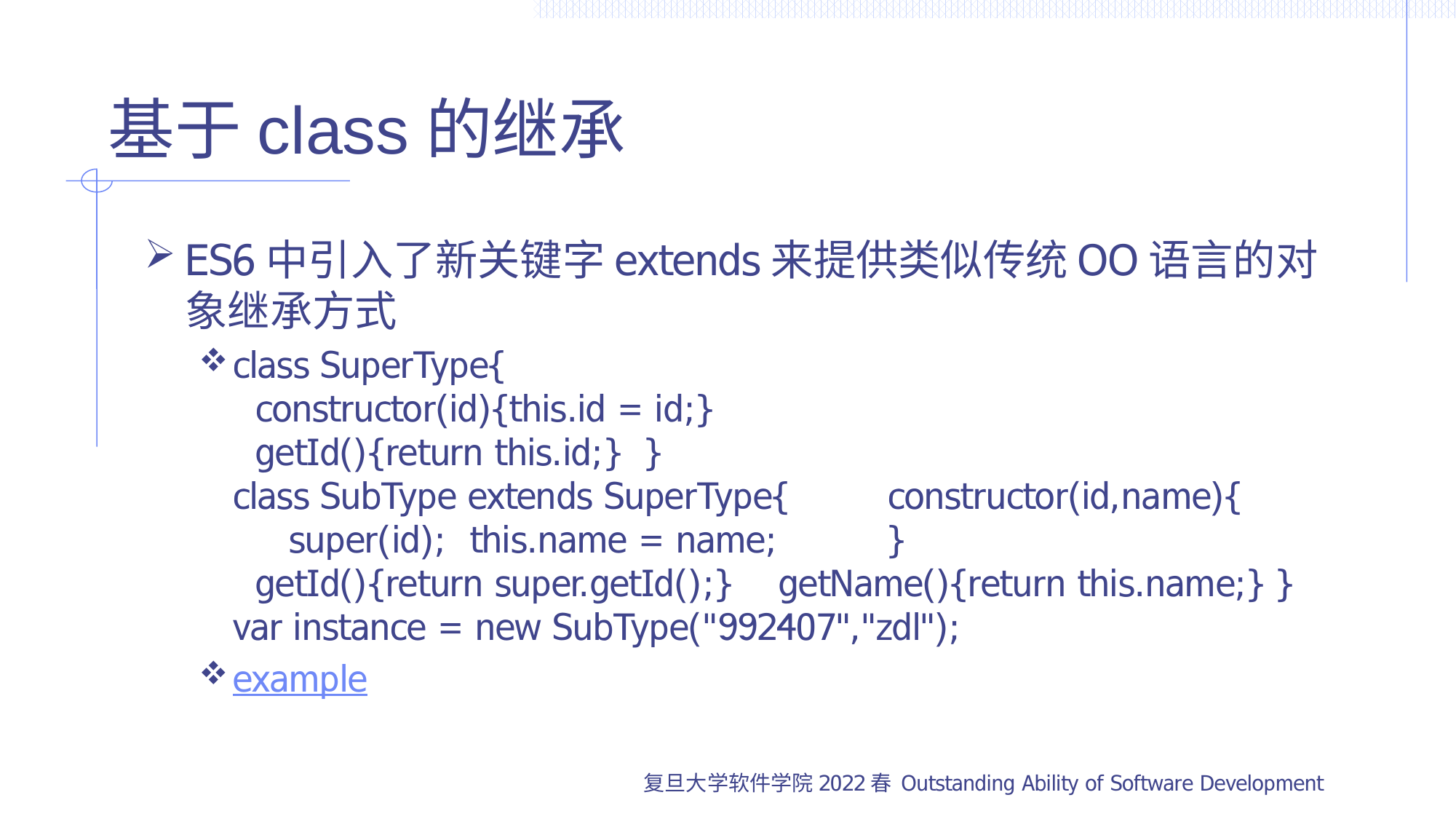

# 基于class的继承
ES6中引入了新关键字extends来提供类似传统OO语言的对象继承方式
class SuperType{
  constructor(id){this.id = id;}
  getId(){return this.id;}  }
class SubType extends SuperType{ 	constructor(id,name){
     super(id);  this.name = name;	}
  getId(){return super.getId();} 	getName(){return this.name;} }
var instance = new SubType("992407","zdl");
example